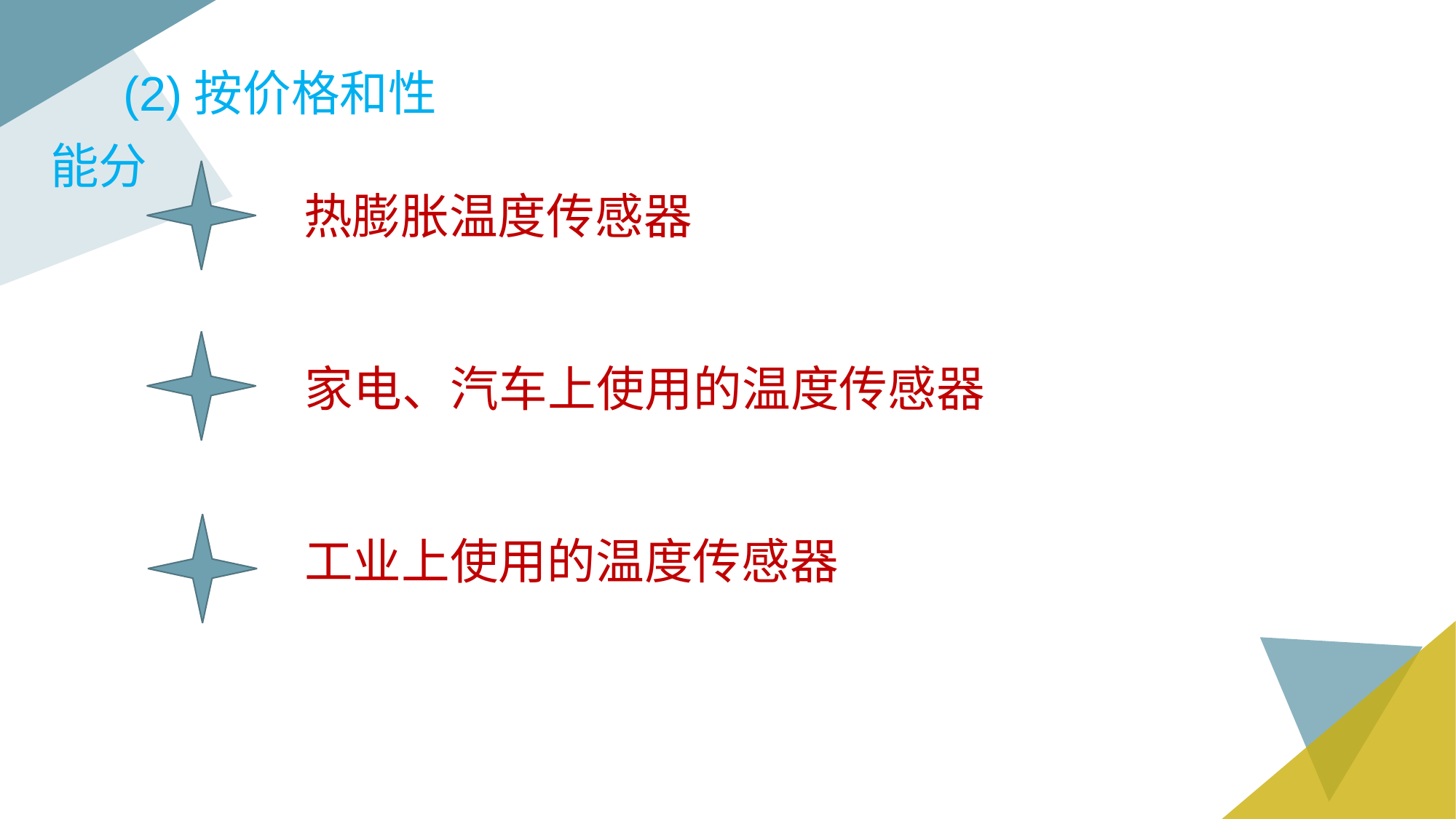

(2)按价格和性能分

热膨胀温度传感器

家电、汽车上使用的温度传感器

工业上使用的温度传感器